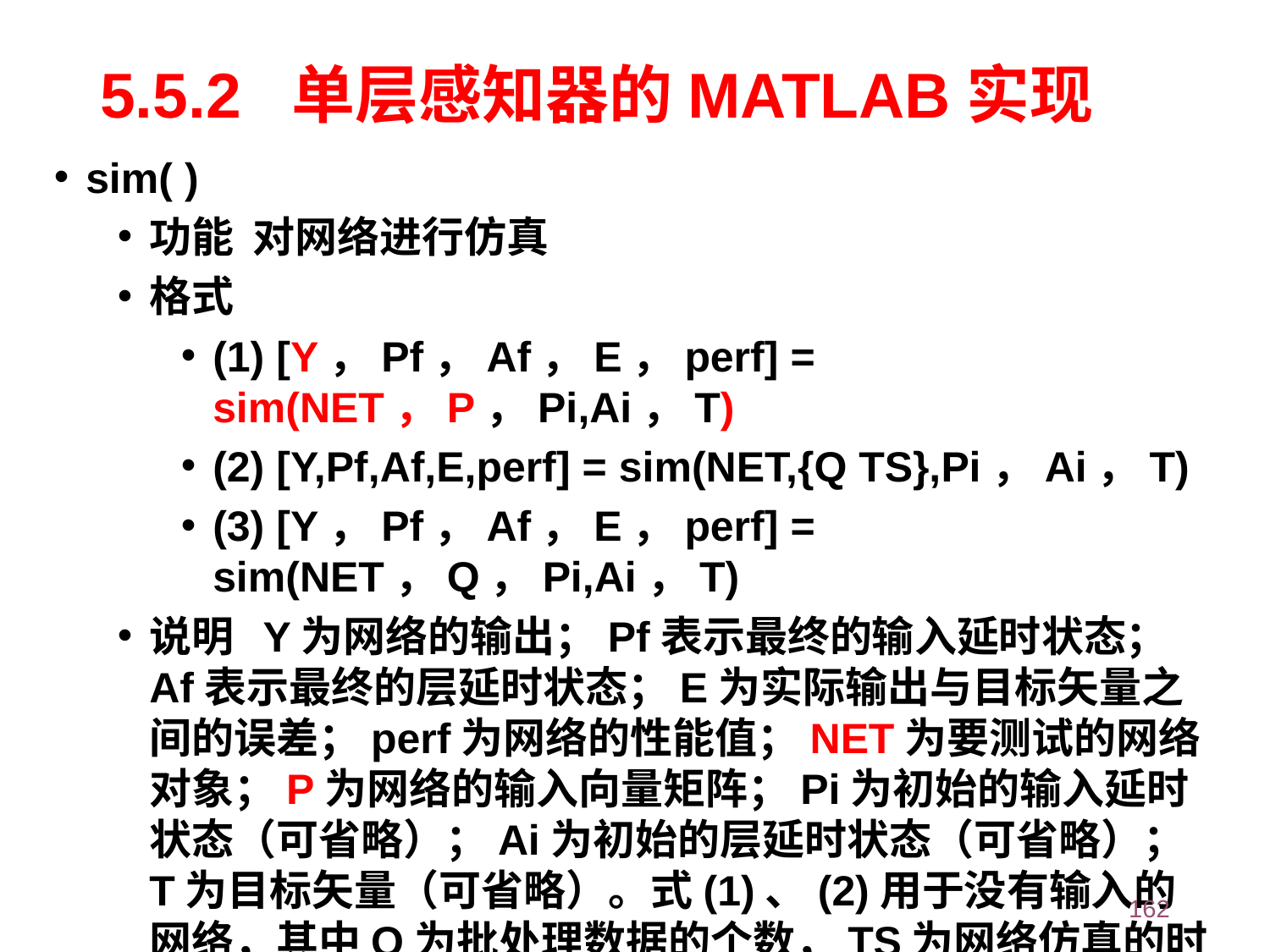

# 5.5.2  单层感知器的MATLAB实现
sim( )
功能  对网络进行仿真
格式
(1) [Y，Pf，Af，E，perf] = sim(NET，P，Pi,Ai，T)
(2) [Y,Pf,Af,E,perf] = sim(NET,{Q TS},Pi，Ai，T)
(3) [Y，Pf，Af，E，perf] = sim(NET，Q，Pi,Ai，T)
说明  Y为网络的输出；Pf表示最终的输入延时状态；Af表示最终的层延时状态；E为实际输出与目标矢量之间的误差；perf为网络的性能值；NET为要测试的网络对象；P为网络的输入向量矩阵；Pi为初始的输入延时状态（可省略）；Ai为初始的层延时状态（可省略）；T为目标矢量（可省略）。式(1)、(2)用于没有输入的网络，其中Q为批处理数据的个数，TS为网络仿真的时间步数。

162